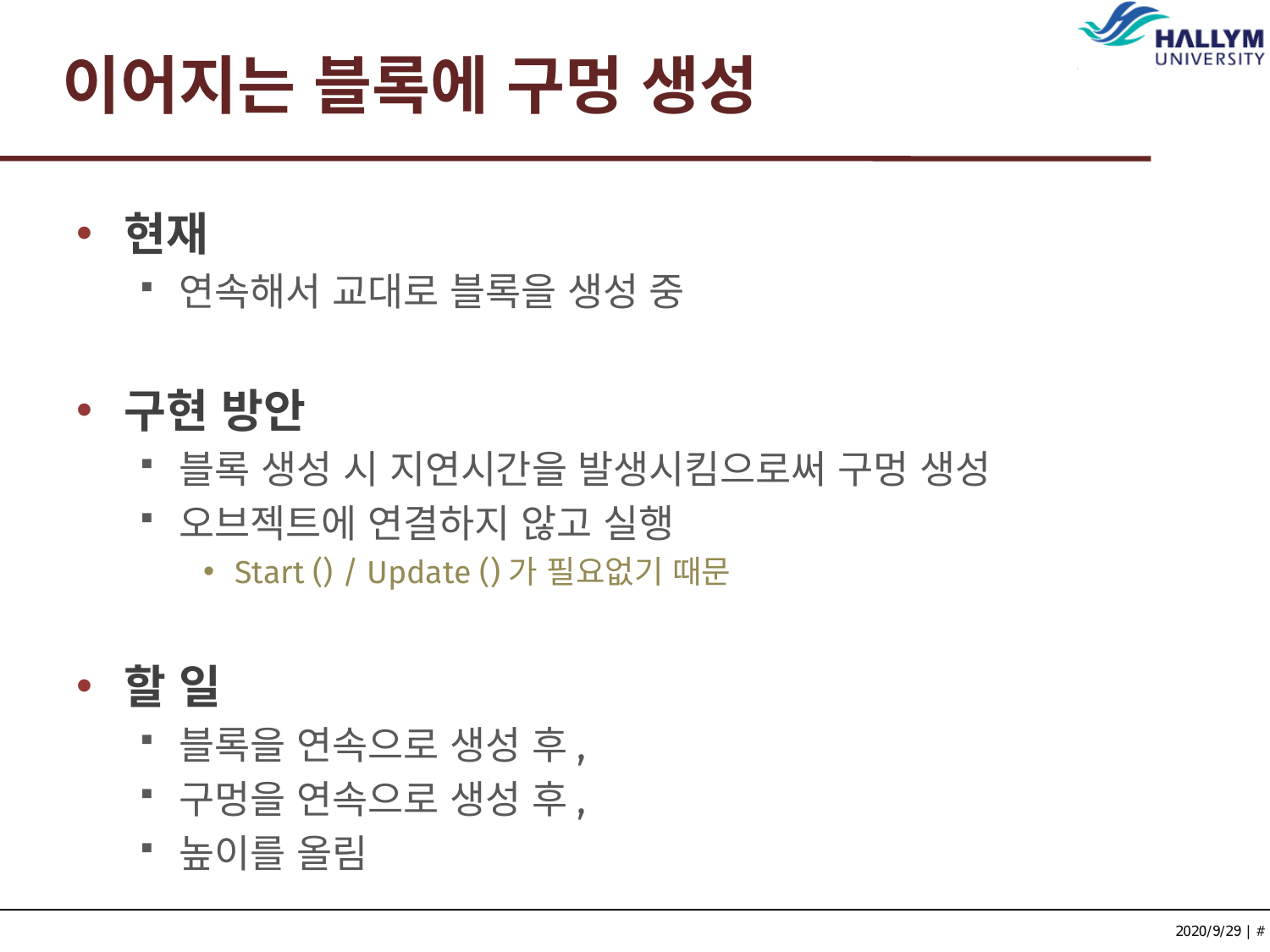

# 이어지는 블록에 구멍 생성
현재
연속해서 교대로 블록을 생성 중

구현 방안
블록 생성 시 지연시간을 발생시킴으로써 구멍 생성
오브젝트에 연결하지 않고 실행
Start () / Update ()가 필요없기 때문

할 일
블록을 연속으로 생성 후,
구멍을 연속으로 생성 후,
높이를 올림